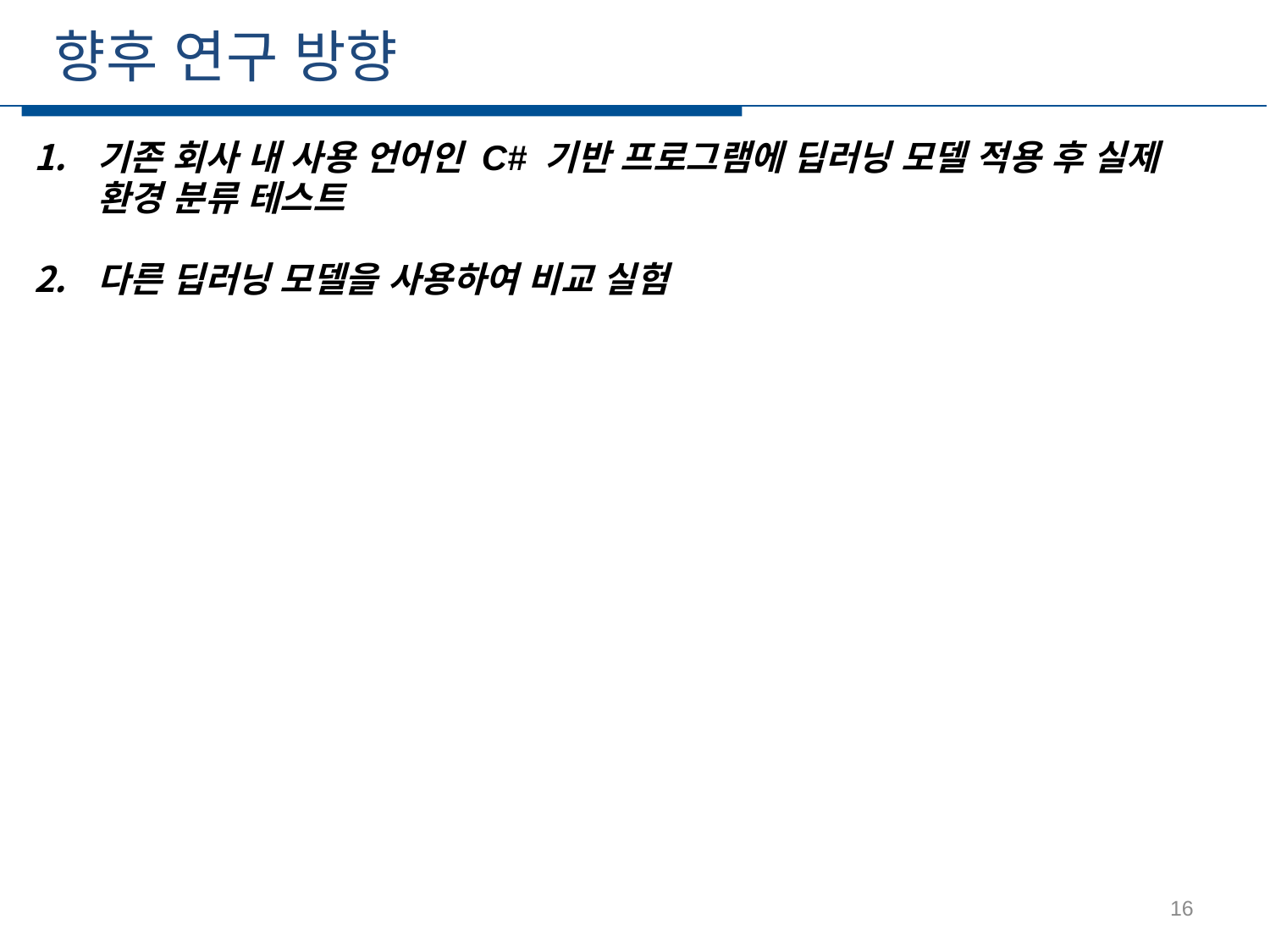

향후 연구 방향

기존 회사 내 사용 언어인 C# 기반 프로그램에 딥러닝 모델 적용 후 실제 환경 분류 테스트

다른 딥러닝 모델을 사용하여 비교 실험
16